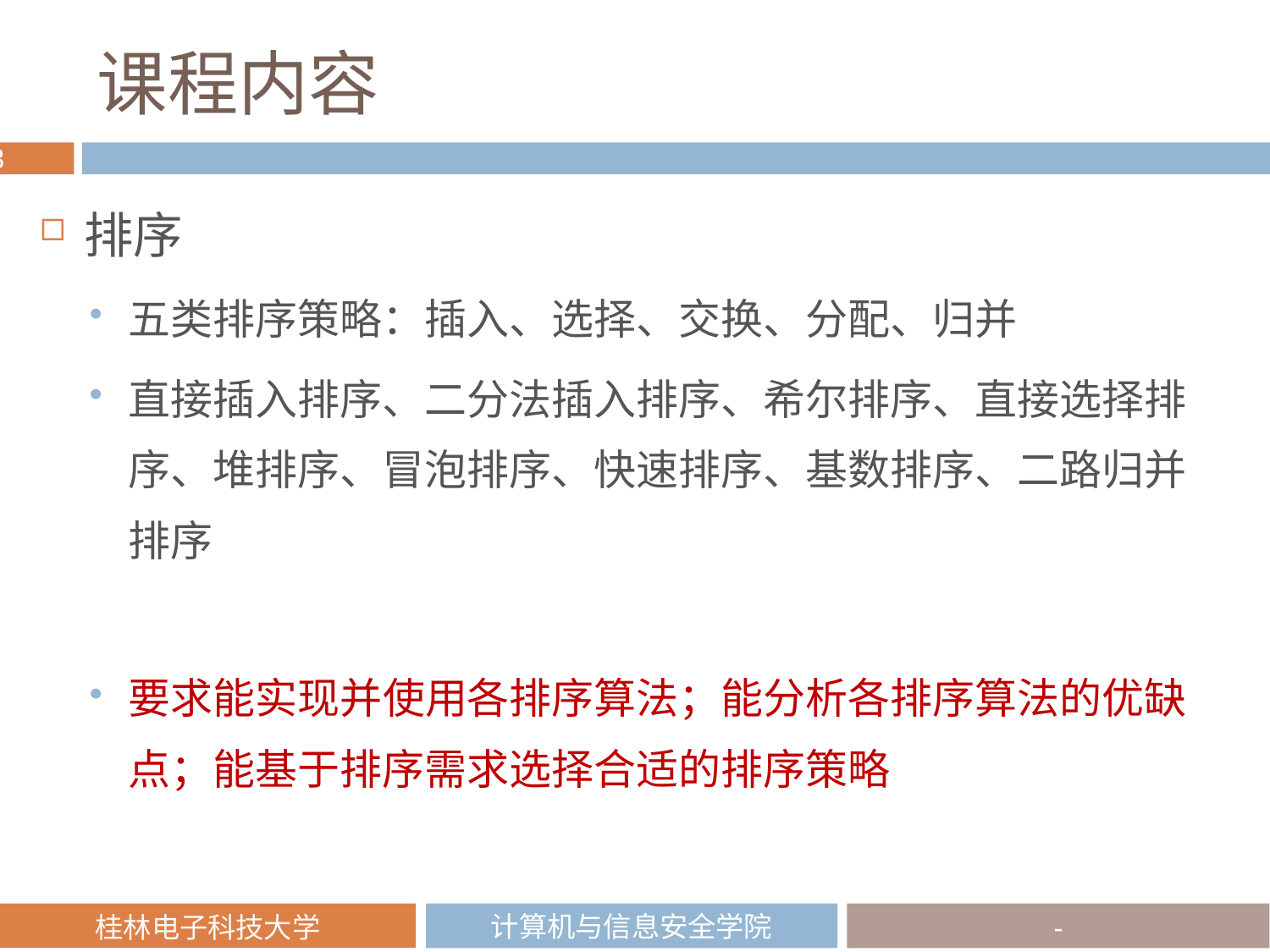

# 课程内容
排序
五类排序策略：插入、选择、交换、分配、归并
直接插入排序、二分法插入排序、希尔排序、直接选择排序、堆排序、冒泡排序、快速排序、基数排序、二路归并排序

要求能实现并使用各排序算法；能分析各排序算法的优缺点；能基于排序需求选择合适的排序策略